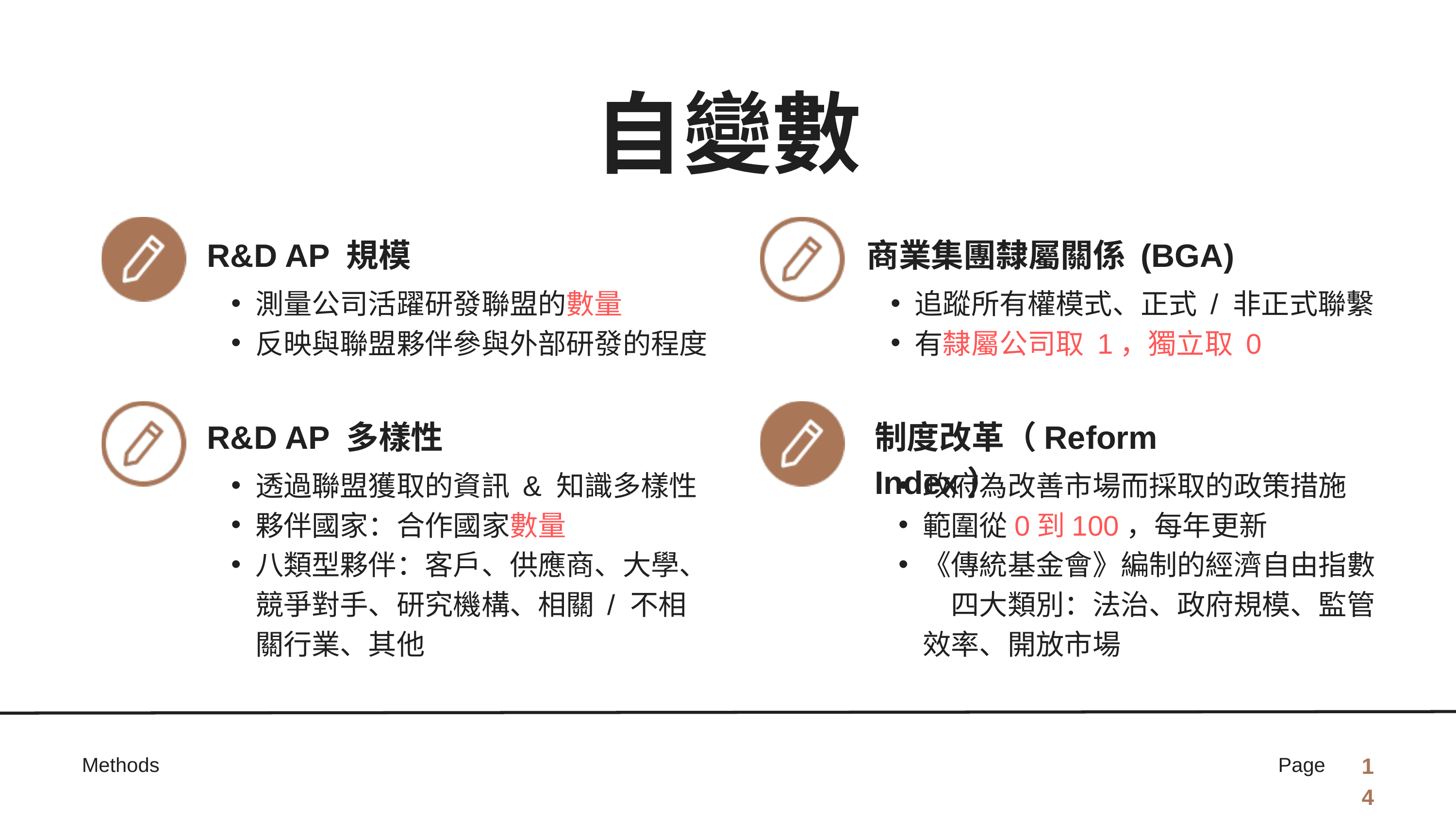

自變數

R&D AP 規模
商業集團隸屬關係 (BGA)
測量公司活躍研發聯盟的數量
反映與聯盟夥伴參與外部研發的程度
追蹤所有權模式、正式 / 非正式聯繫
有隸屬公司取 1，獨立取 0

R&D AP 多樣性
制度改革（Reform Index）
透過聯盟獲取的資訊 & 知識多樣性
夥伴國家：合作國家數量
八類型夥伴：客戶、供應商、大學、競爭對手、研究機構、相關 / 不相關行業、其他
政府為改善市場而採取的政策措施
範圍從0到100，每年更新
《傳統基金會》編制的經濟自由指數　四大類別：法治、政府規模、監管效率、開放市場

14
Methods
Page